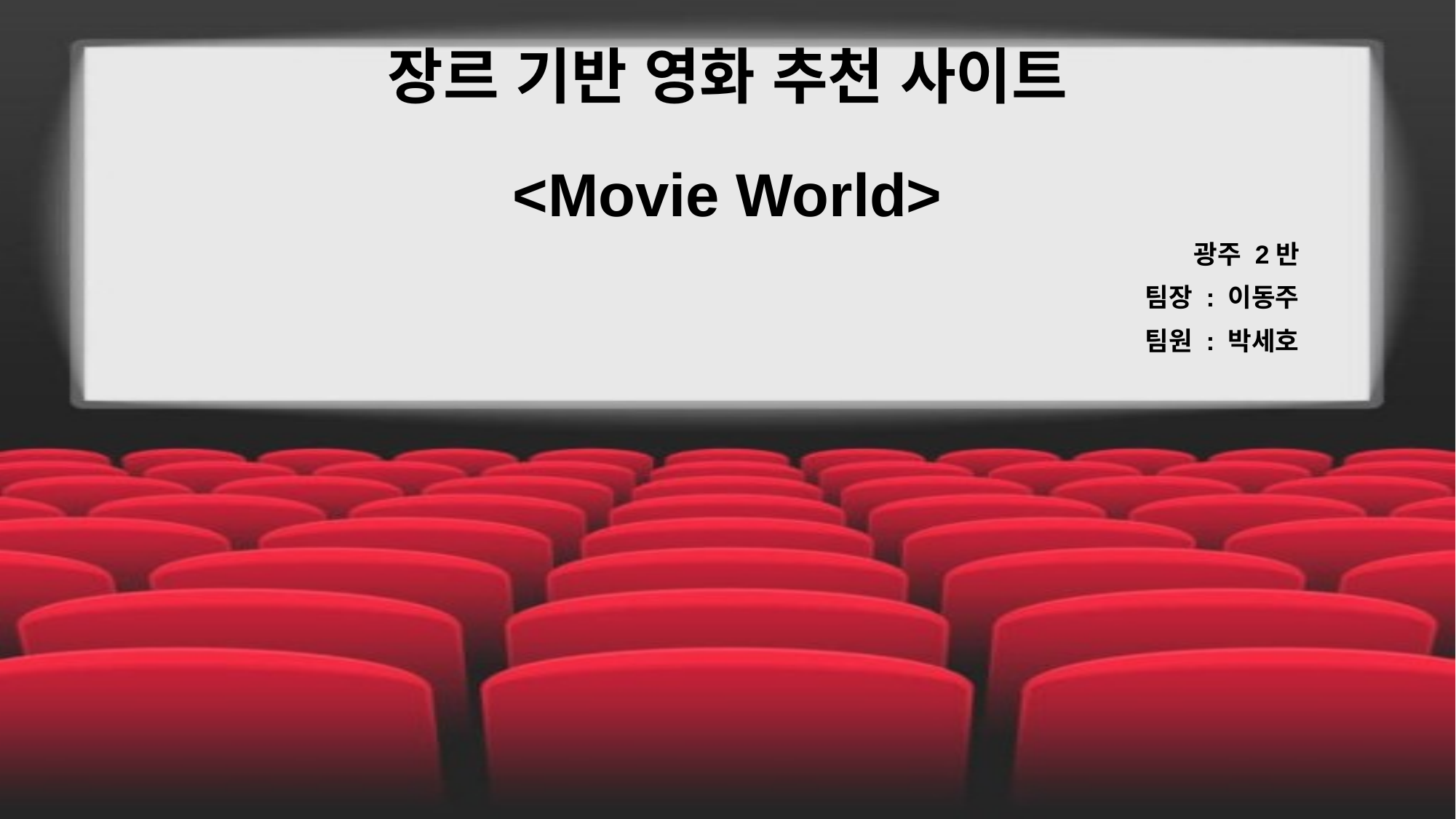

장르 기반 영화 추천 사이트

<Movie World>
광주 2반
팀장 : 이동주
팀원 : 박세호